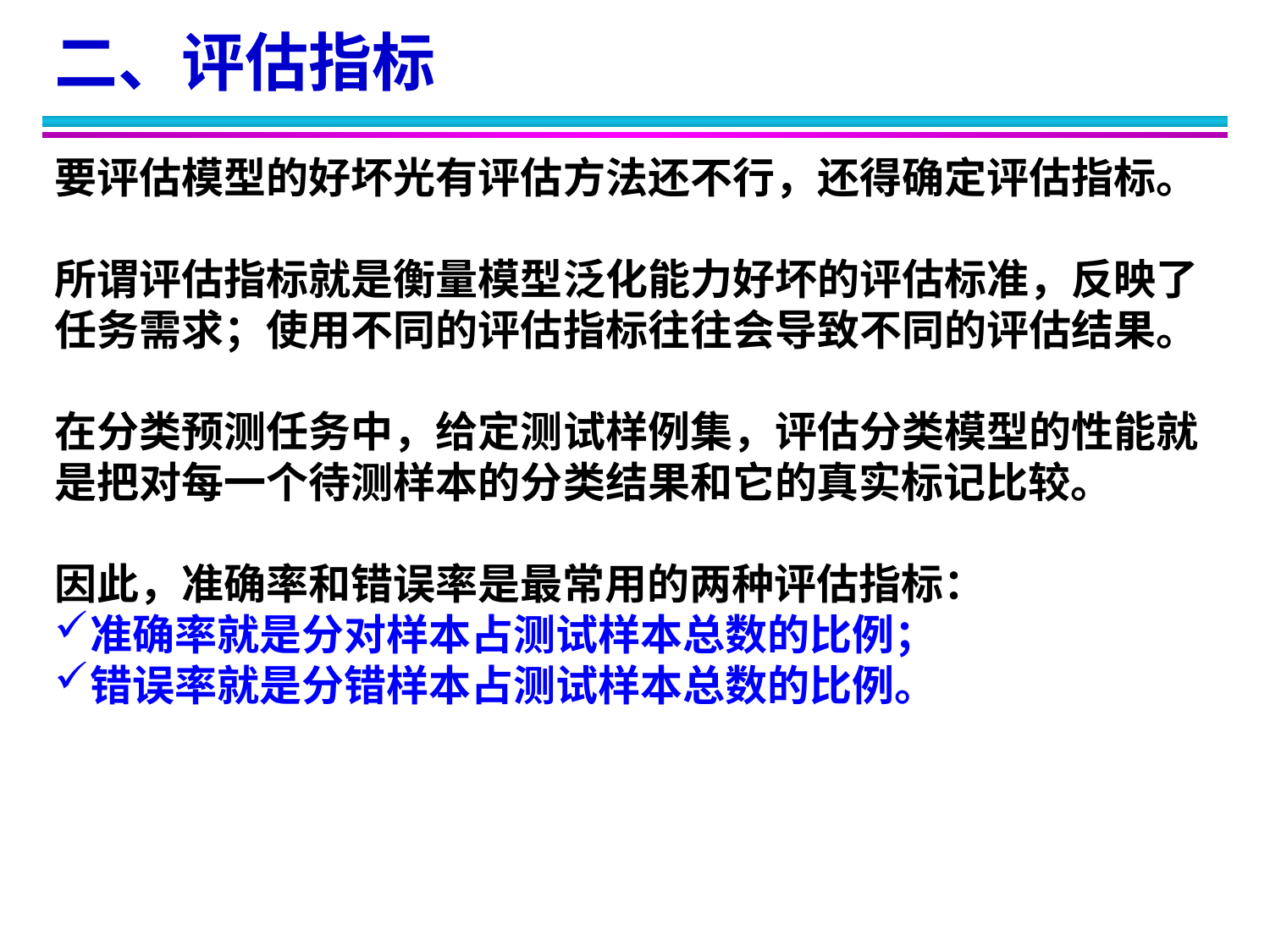

二、评估指标
要评估模型的好坏光有评估方法还不行，还得确定评估指标。

所谓评估指标就是衡量模型泛化能力好坏的评估标准，反映了任务需求；使用不同的评估指标往往会导致不同的评估结果。

在分类预测任务中，给定测试样例集，评估分类模型的性能就是把对每一个待测样本的分类结果和它的真实标记比较。

因此，准确率和错误率是最常用的两种评估指标：
准确率就是分对样本占测试样本总数的比例；
错误率就是分错样本占测试样本总数的比例。